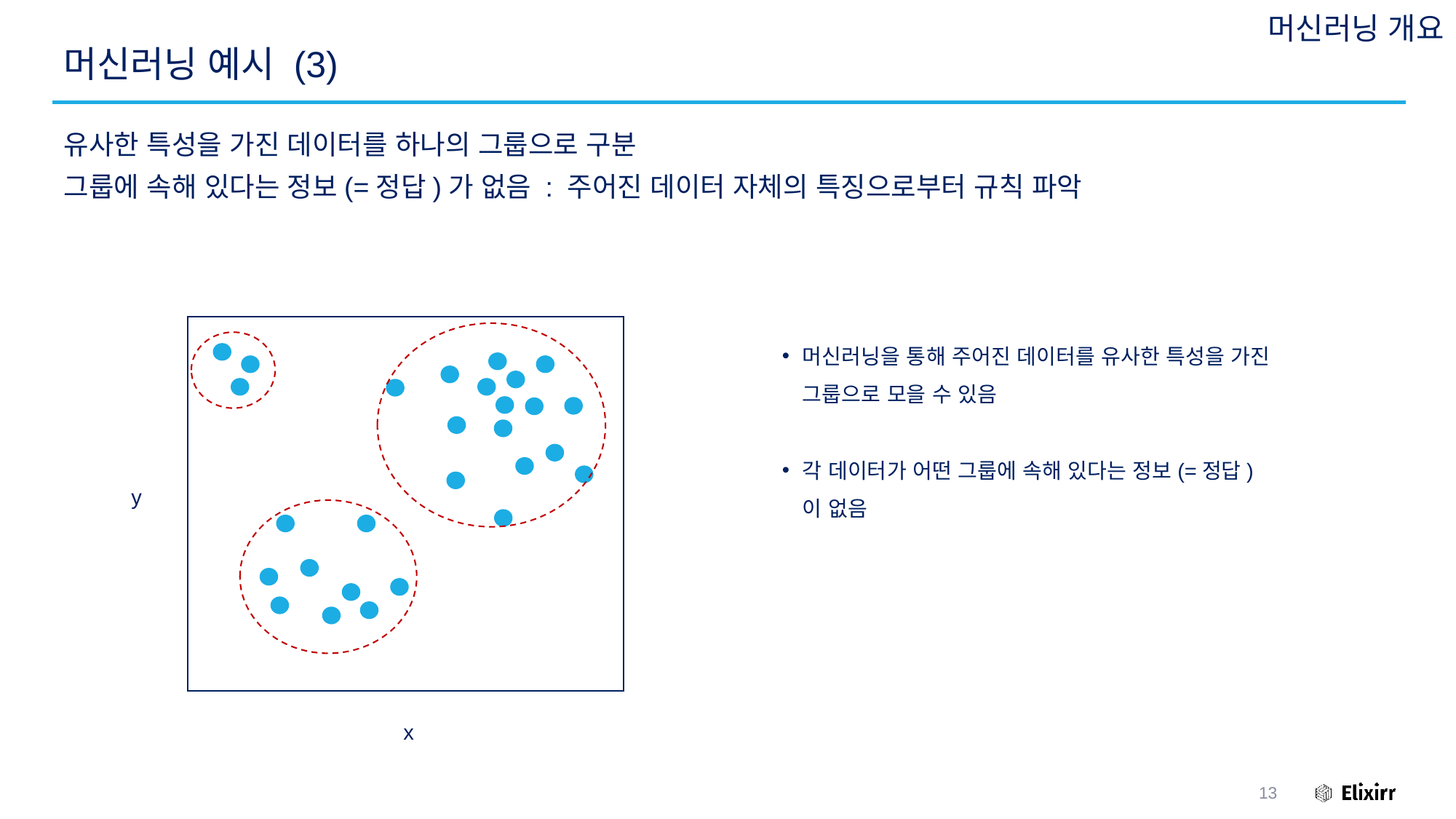

머신러닝 개요
# 머신러닝 예시 (3)
유사한 특성을 가진 데이터를 하나의 그룹으로 구분
그룹에 속해 있다는 정보(=정답)가 없음 : 주어진 데이터 자체의 특징으로부터 규칙 파악

머신러닝을 통해 주어진 데이터를 유사한 특성을 가진 그룹으로 모을 수 있음

각 데이터가 어떤 그룹에 속해 있다는 정보(=정답)이 없음

y

x
13